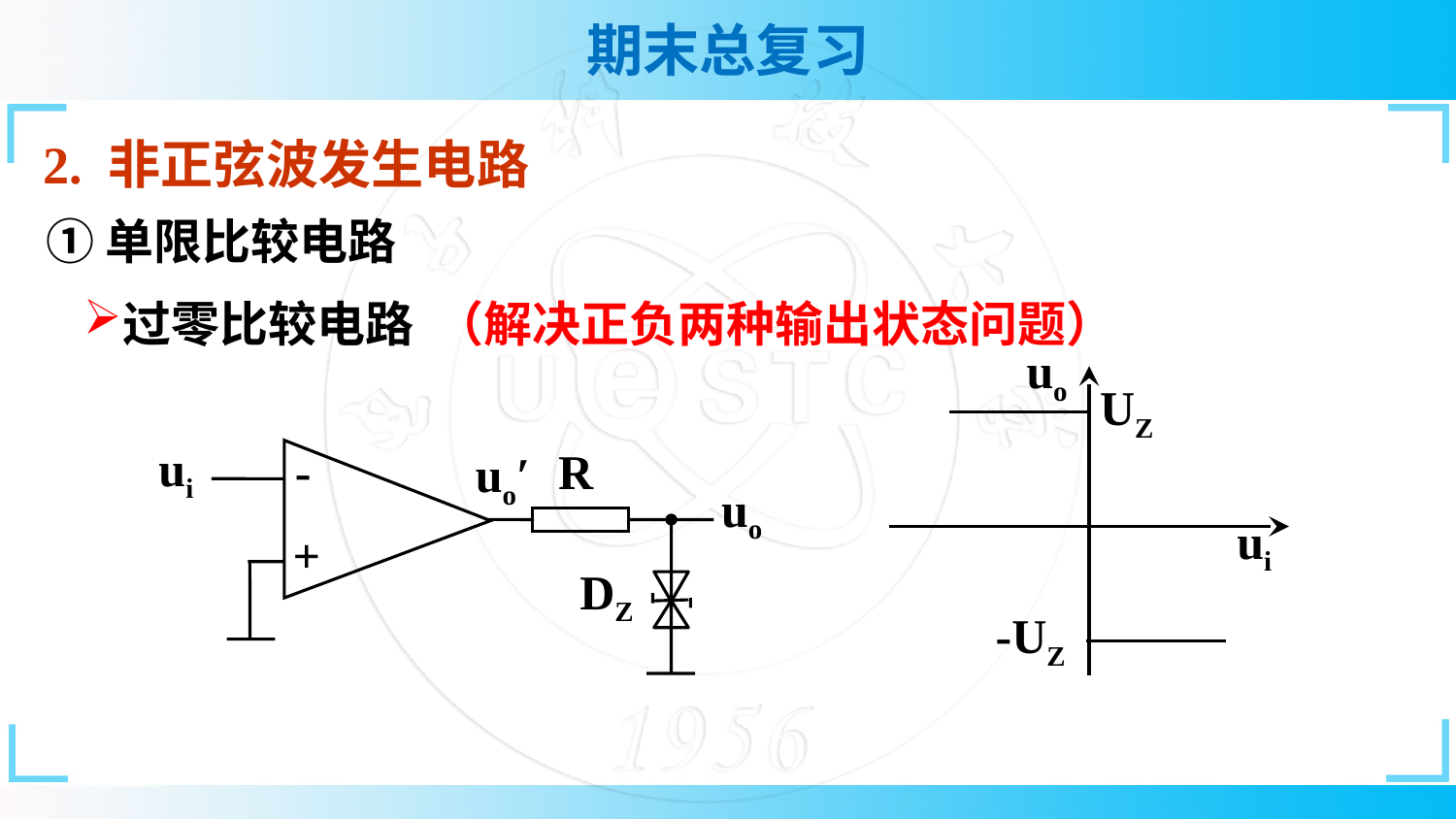

2. 非正弦波发生电路
①单限比较电路
过零比较电路  （解决正负两种输出状态问题）
uo
UZ
ui
-UZ

ui
R
-
uo′
uo

+

DZ